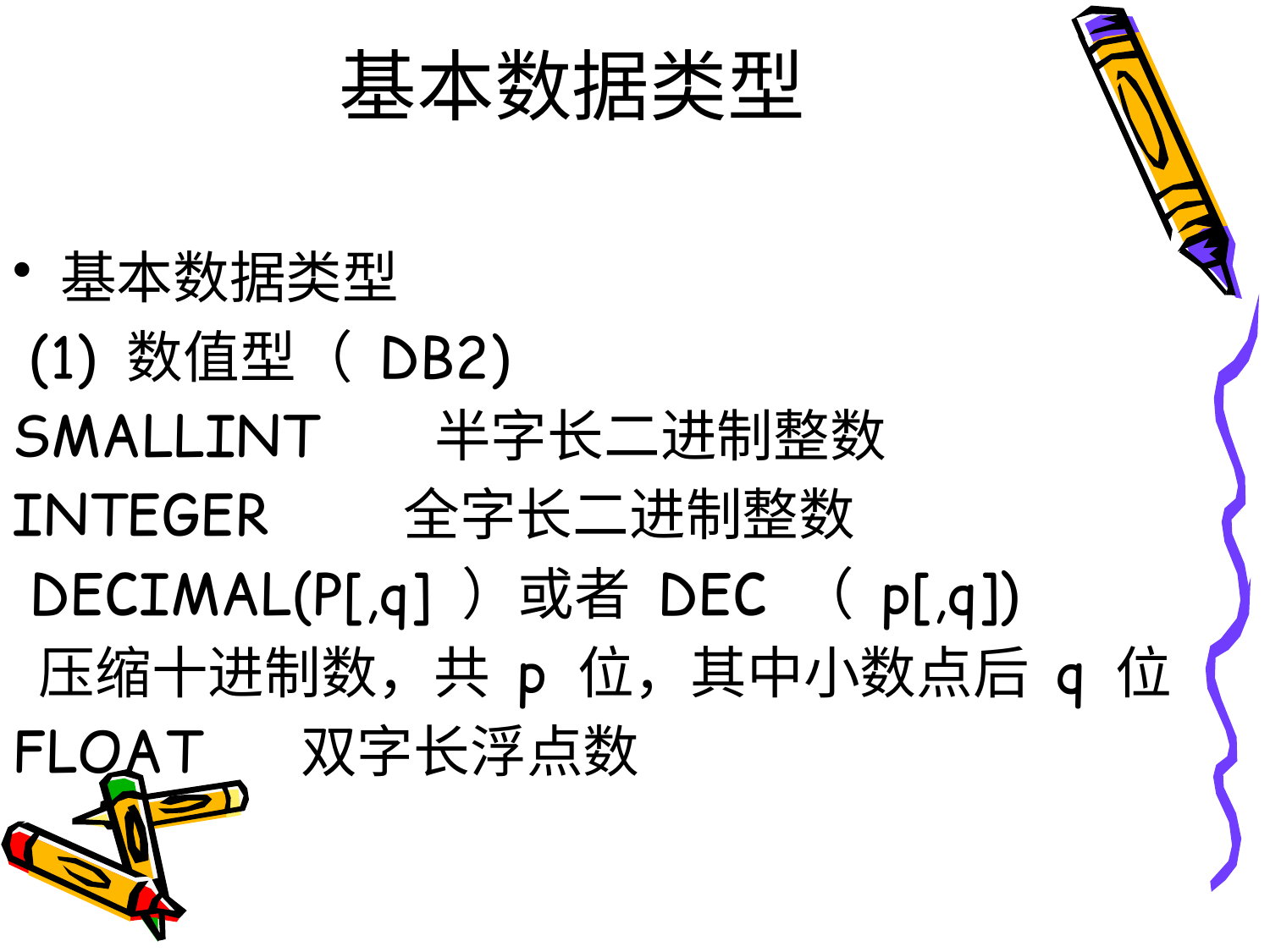

# 基本数据类型
基本数据类型
 (1) 数值型（ DB2)
SMALLINT      半字长二进制整数
INTEGER       全字长二进制整数
 DECIMAL(P[,q] ）或者 DEC （ p[,q])
 压缩十进制数，共 p 位，其中小数点后 q 位
FLOAT     双字长浮点数